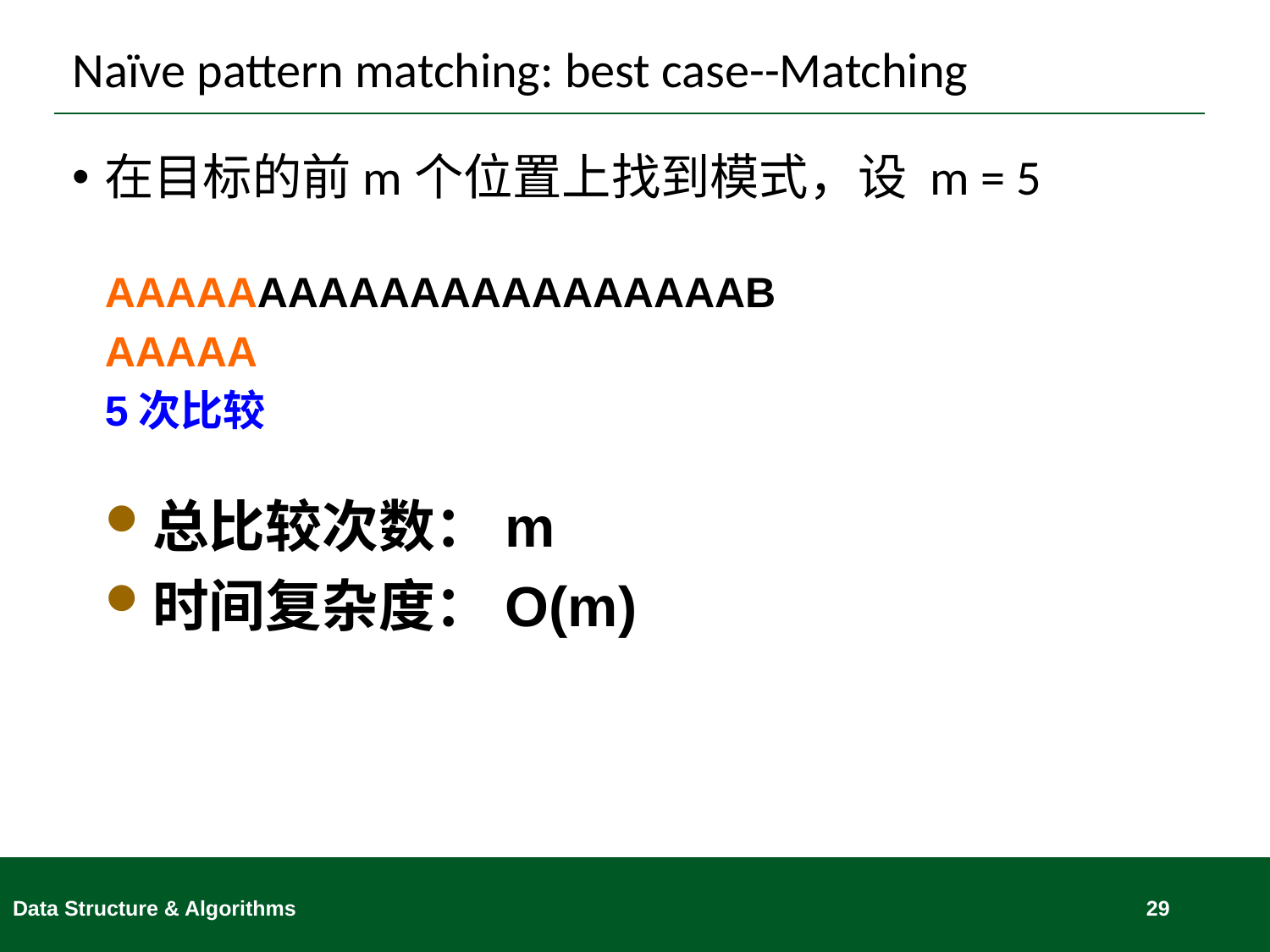

# Naïve pattern matching: best case--Matching
在目标的前m个位置上找到模式，设 m = 5

AAAAAAAAAAAAAAAAAAAAAB
AAAAA
5次比较
总比较次数：m
时间复杂度：O(m)
Data Structure & Algorithms
29